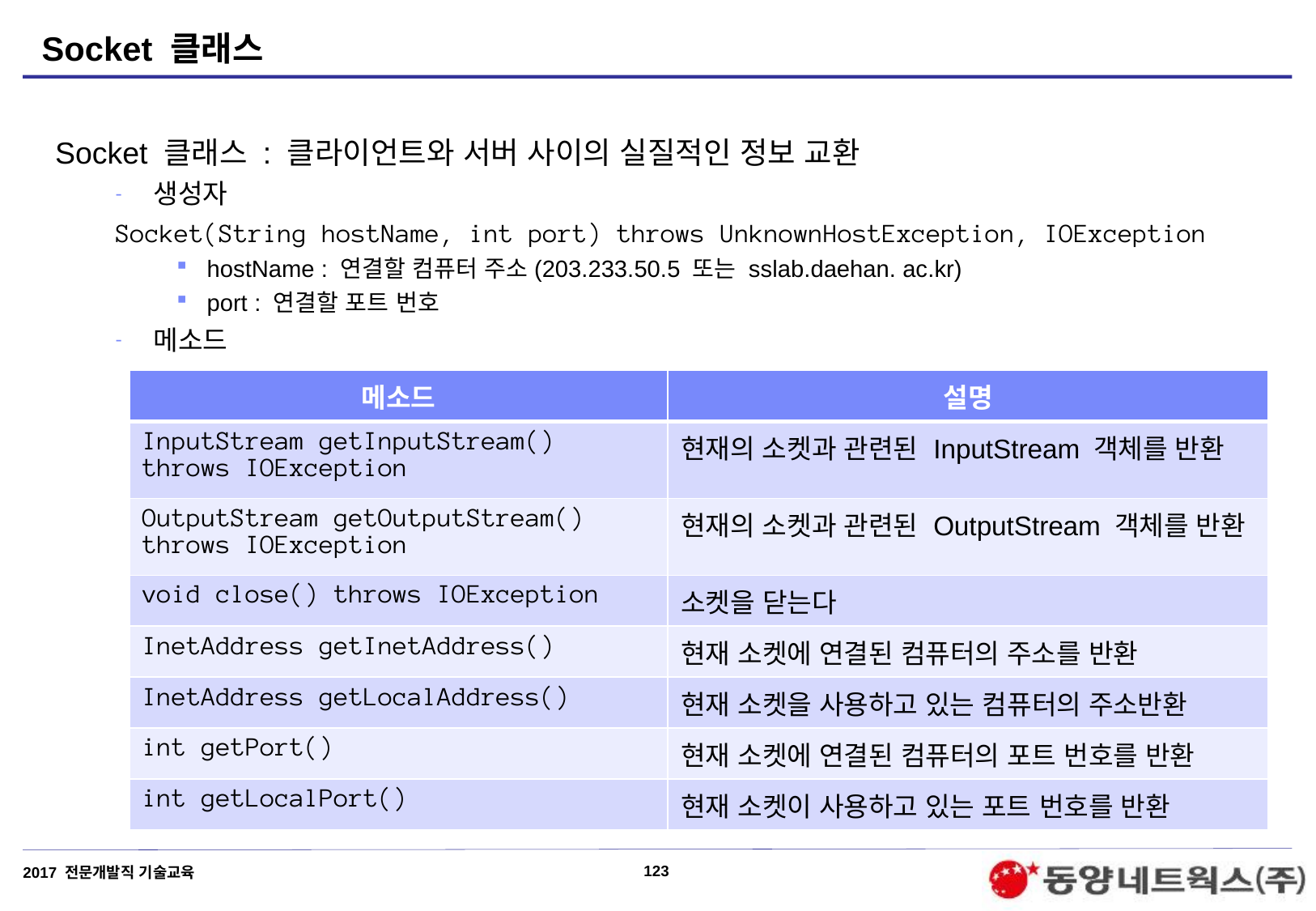

# Socket 클래스
Socket 클래스 : 클라이언트와 서버 사이의 실질적인 정보 교환
생성자
Socket(String hostName, int port) throws UnknownHostException, IOException
hostName : 연결할 컴퓨터 주소(203.233.50.5 또는 sslab.daehan. ac.kr)
port : 연결할 포트 번호
메소드
| 메소드 | 설명 |
| --- | --- |
| InputStream getInputStream() throws IOException | 현재의 소켓과 관련된 InputStream 객체를 반환 |
| OutputStream getOutputStream() throws IOException | 현재의 소켓과 관련된 OutputStream 객체를 반환 |
| void close() throws IOException | 소켓을 닫는다 |
| InetAddress getInetAddress() | 현재 소켓에 연결된 컴퓨터의 주소를 반환 |
| InetAddress getLocalAddress() | 현재 소켓을 사용하고 있는 컴퓨터의 주소반환 |
| int getPort() | 현재 소켓에 연결된 컴퓨터의 포트 번호를 반환 |
| int getLocalPort() | 현재 소켓이 사용하고 있는 포트 번호를 반환 |